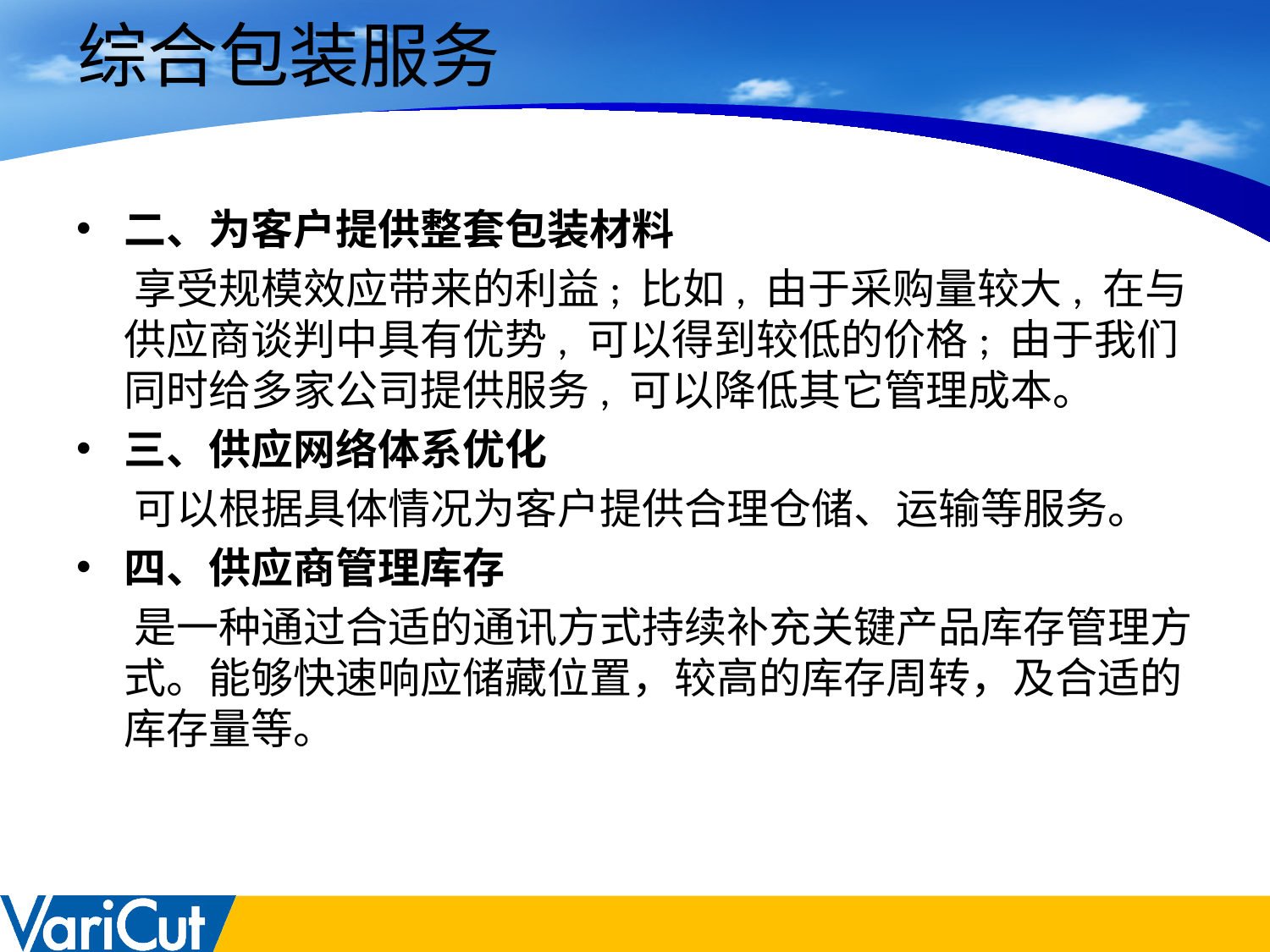

# 综合包装服务
二、为客户提供整套包装材料
     享受规模效应带来的利益; 比如, 由于采购量较大, 在与供应商谈判中具有优势, 可以得到较低的价格; 由于我们同时给多家公司提供服务, 可以降低其它管理成本。
三、供应网络体系优化
     可以根据具体情况为客户提供合理仓储、运输等服务。
四、供应商管理库存
     是一种通过合适的通讯方式持续补充关键产品库存管理方式。能够快速响应储藏位置，较高的库存周转，及合适的库存量等。